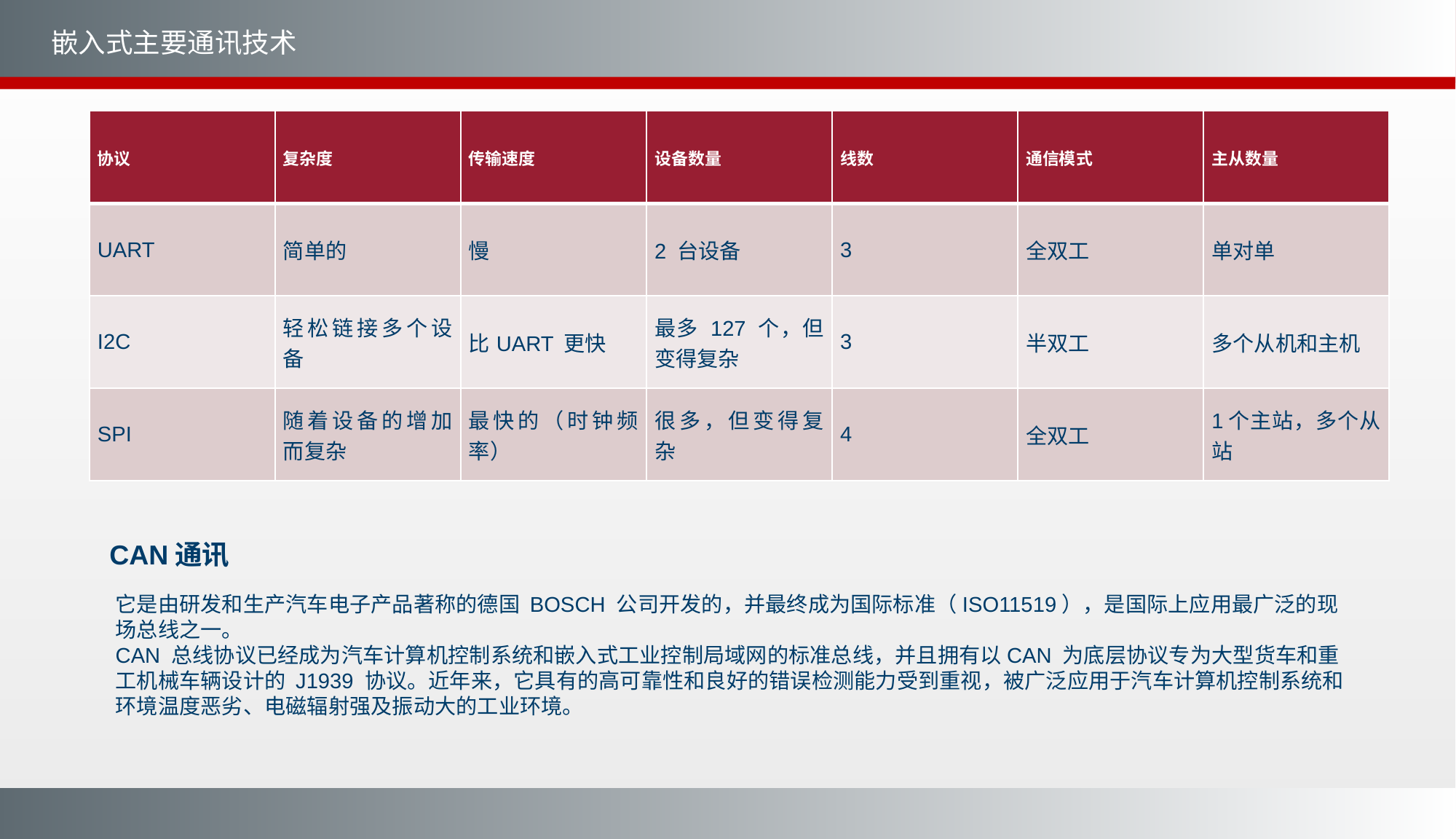

嵌入式主要通讯技术

| 协议 | 复杂度 | 传输速度 | 设备数量 | 线数 | 通信模式 | 主从数量 |
| --- | --- | --- | --- | --- | --- | --- |
| UART | 简单的 | 慢 | 2 台设备 | 3 | 全双工 | 单对单 |
| I2C | 轻松链接多个设备 | 比UART 更快 | 最多 127 个，但变得复杂 | 3 | 半双工 | 多个从机和主机 |
| SPI | 随着设备的增加而复杂 | 最快的（时钟频率） | 很多，但变得复杂 | 4 | 全双工 | 1个主站，多个从站 |
CAN通讯
它是由研发和生产汽车电子产品著称的德国 BOSCH 公司开发的，并最终成为国际标准（ISO11519），是国际上应用最广泛的现场总线之一。
CAN 总线协议已经成为汽车计算机控制系统和嵌入式工业控制局域网的标准总线，并且拥有以CAN 为底层协议专为大型货车和重工机械车辆设计的 J1939 协议。近年来，它具有的高可靠性和良好的错误检测能力受到重视，被广泛应用于汽车计算机控制系统和环境温度恶劣、电磁辐射强及振动大的工业环境。